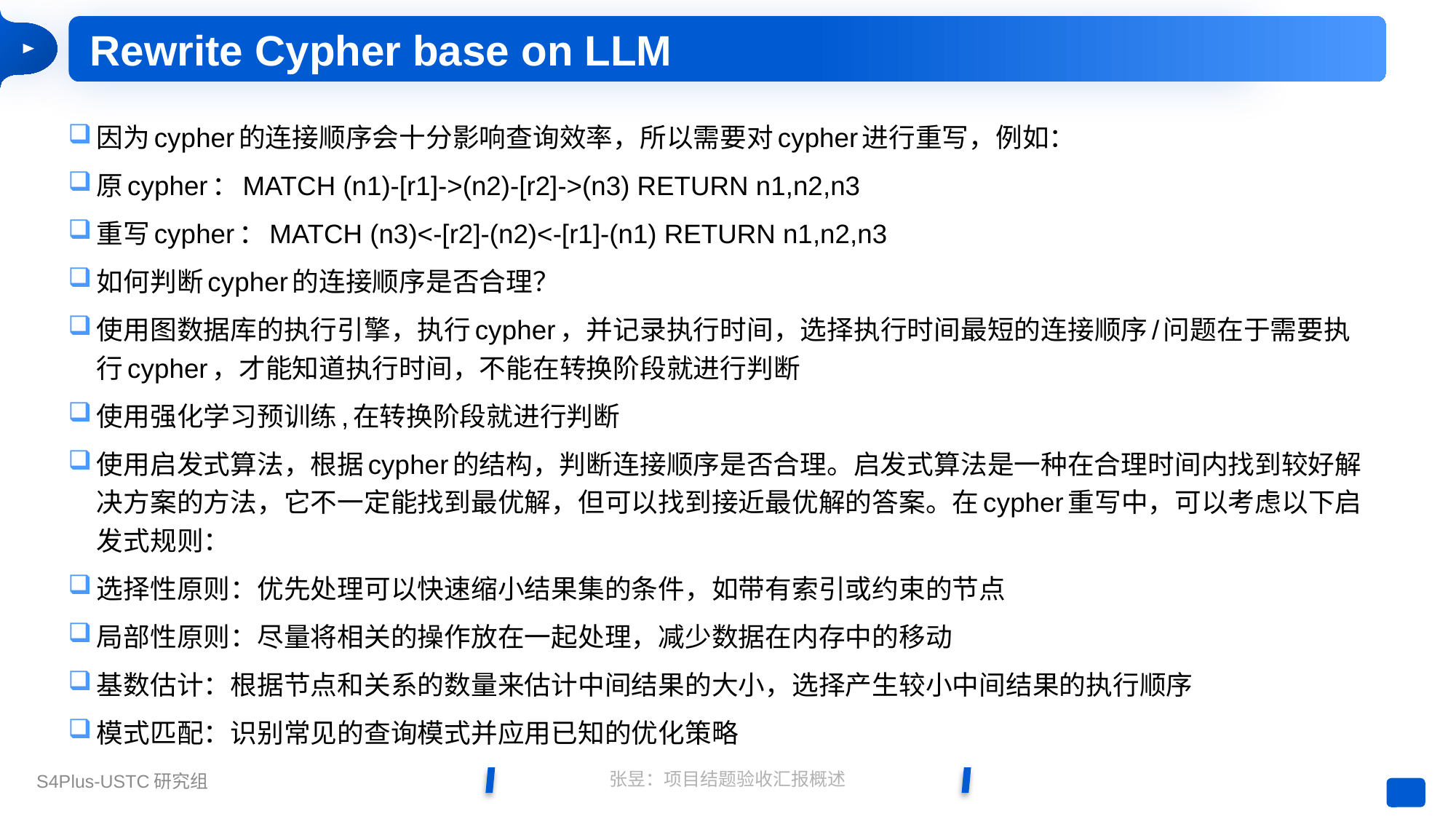

Rewrite Cypher base on LLM
因为cypher的连接顺序会十分影响查询效率，所以需要对cypher进行重写，例如：
原cypher：MATCH (n1)-[r1]->(n2)-[r2]->(n3) RETURN n1,n2,n3
重写cypher：MATCH (n3)<-[r2]-(n2)<-[r1]-(n1) RETURN n1,n2,n3
如何判断cypher的连接顺序是否合理？
使用图数据库的执行引擎，执行cypher，并记录执行时间，选择执行时间最短的连接顺序/问题在于需要执行cypher，才能知道执行时间，不能在转换阶段就进行判断
使用强化学习预训练,在转换阶段就进行判断
使用启发式算法，根据cypher的结构，判断连接顺序是否合理。启发式算法是一种在合理时间内找到较好解决方案的方法，它不一定能找到最优解，但可以找到接近最优解的答案。在cypher重写中，可以考虑以下启发式规则：
选择性原则：优先处理可以快速缩小结果集的条件，如带有索引或约束的节点
局部性原则：尽量将相关的操作放在一起处理，减少数据在内存中的移动
基数估计：根据节点和关系的数量来估计中间结果的大小，选择产生较小中间结果的执行顺序
模式匹配：识别常见的查询模式并应用已知的优化策略
张昱：项目结题验收汇报概述
34